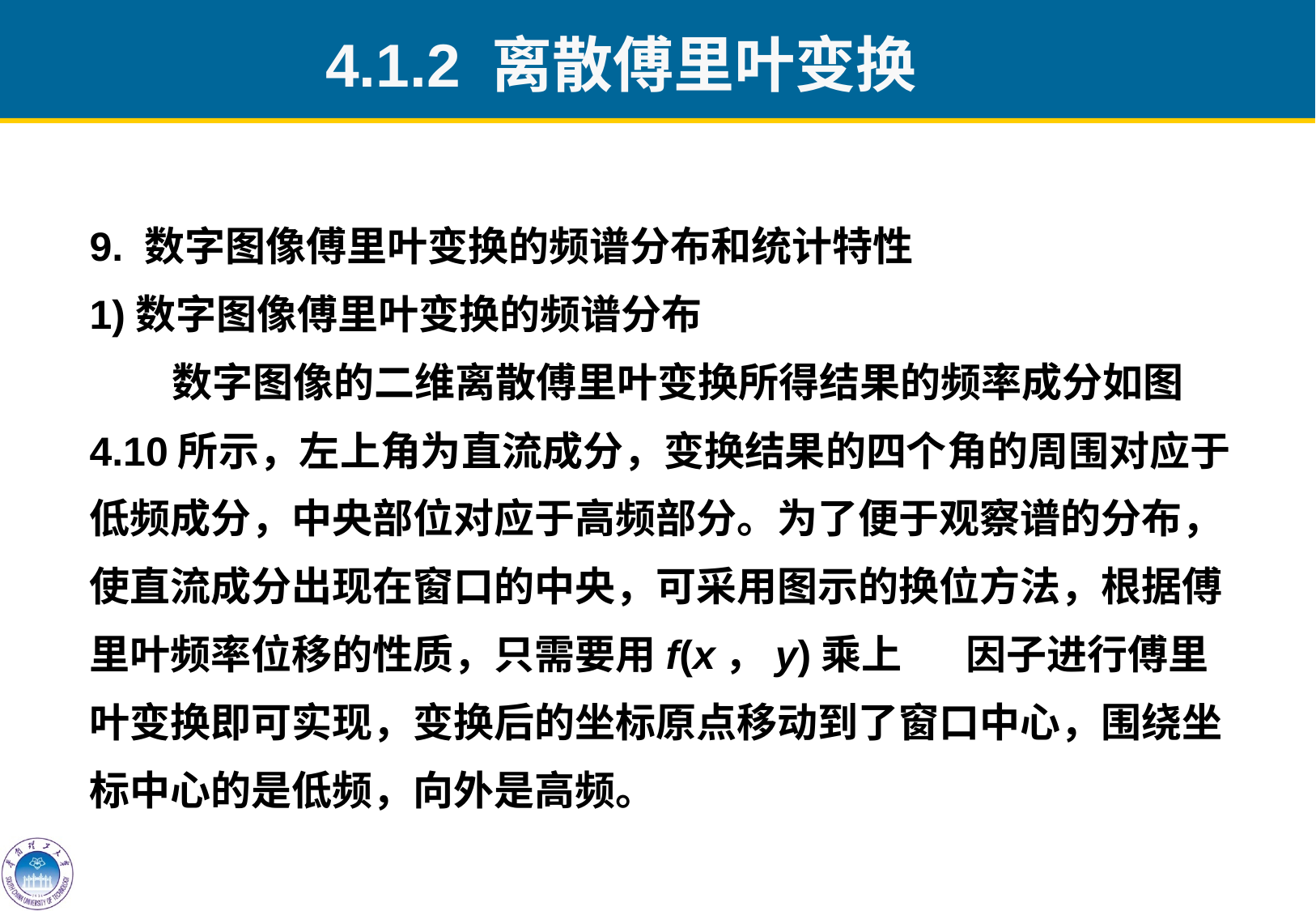

4.1.2 离散傅里叶变换
9. 数字图像傅里叶变换的频谱分布和统计特性
1)数字图像傅里叶变换的频谱分布
        数字图像的二维离散傅里叶变换所得结果的频率成分如图4.10所示，左上角为直流成分，变换结果的四个角的周围对应于低频成分，中央部位对应于高频部分。为了便于观察谱的分布，使直流成分出现在窗口的中央，可采用图示的换位方法，根据傅里叶频率位移的性质，只需要用f(x，y)乘上       因子进行傅里叶变换即可实现，变换后的坐标原点移动到了窗口中心，围绕坐标中心的是低频，向外是高频。